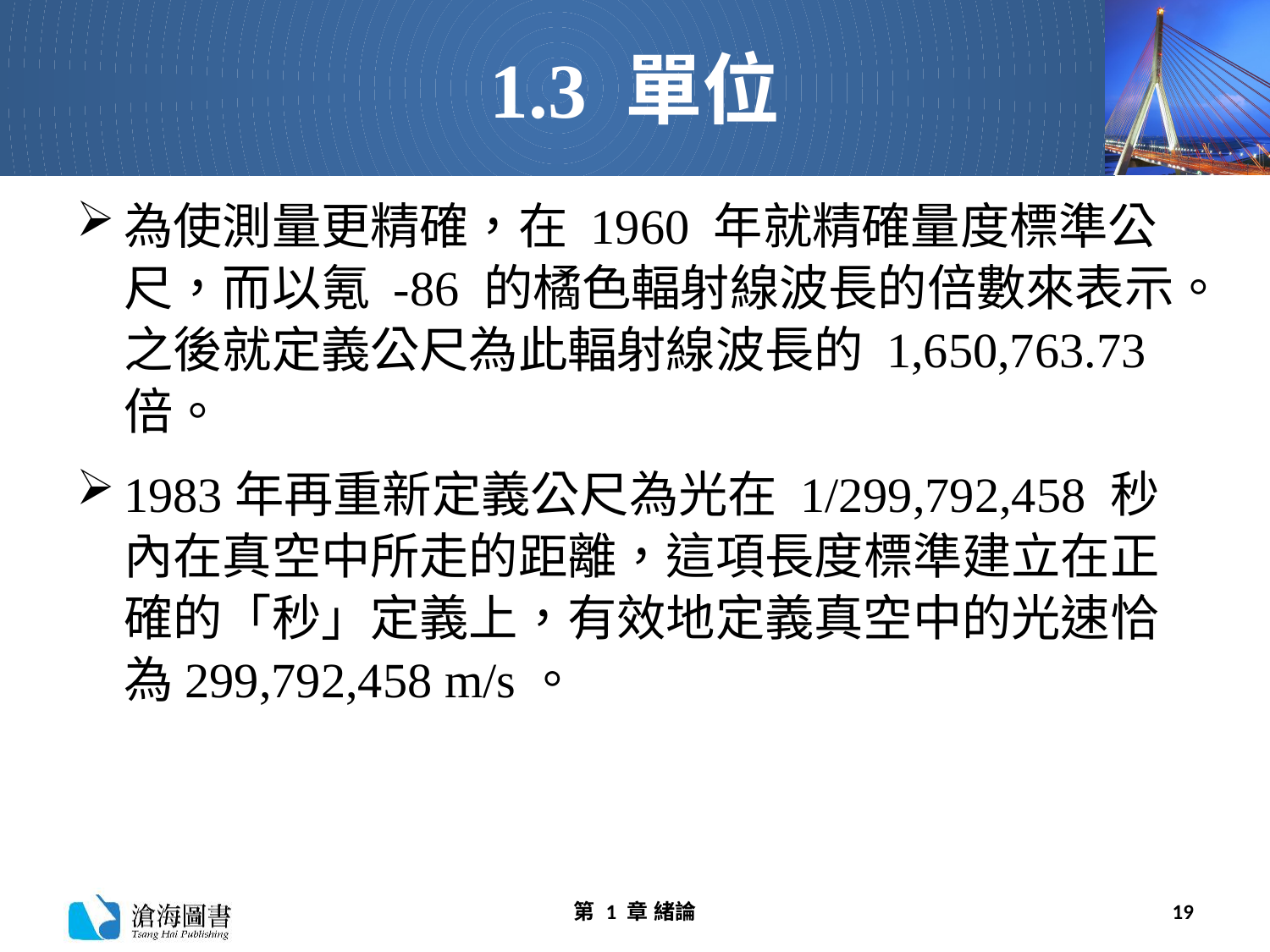

# 1.3 單位
為使測量更精確，在 1960 年就精確量度標準公尺，而以氪 -86 的橘色輻射線波長的倍數來表示。之後就定義公尺為此輻射線波長的 1,650,763.73 倍。
1983年再重新定義公尺為光在 1/299,792,458 秒內在真空中所走的距離，這項長度標準建立在正確的「秒」定義上，有效地定義真空中的光速恰為299,792,458 m/s。

第 1 章 緒論
19